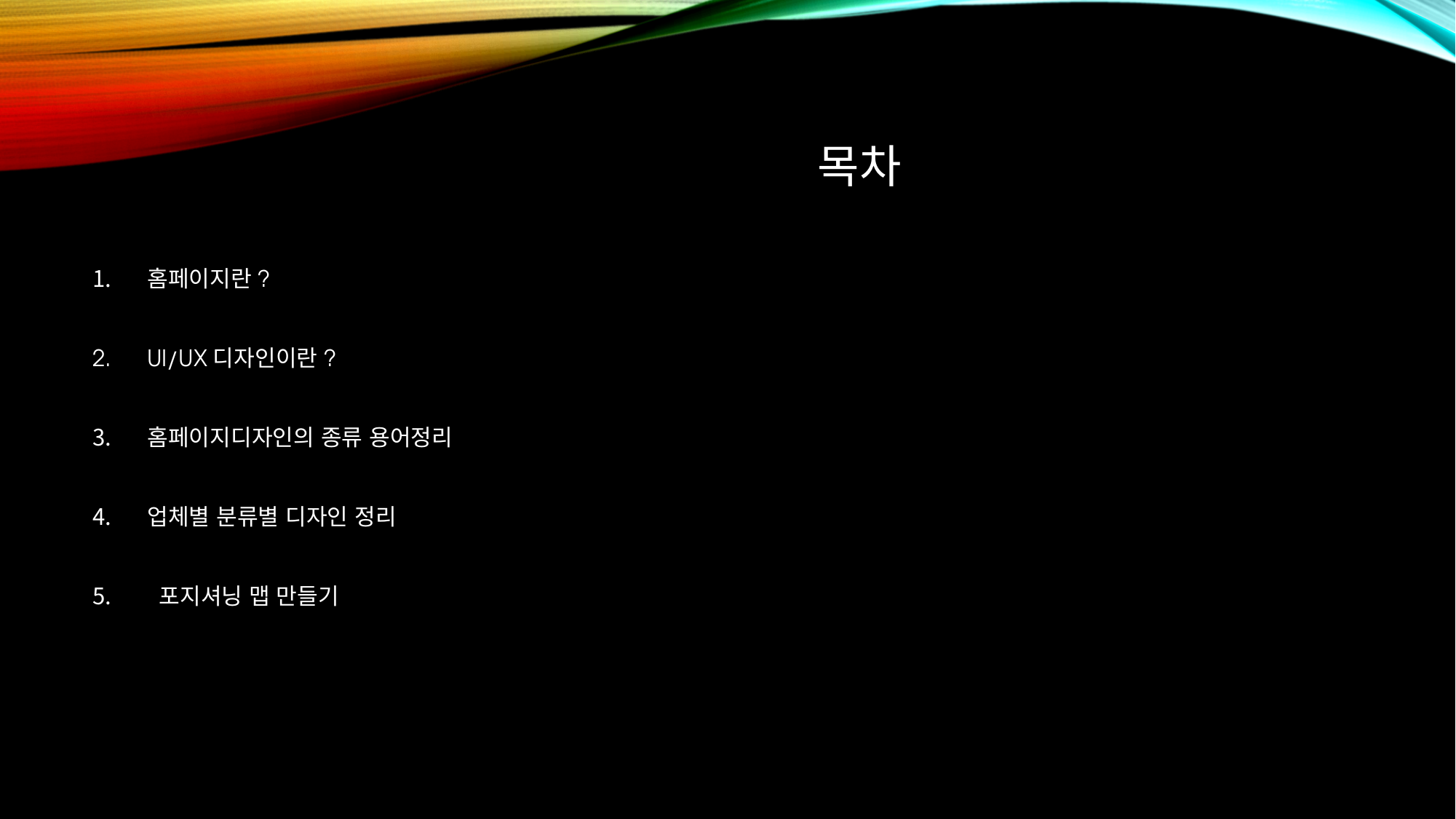

# 목차
홈페이지란?

UI/UX디자인이란?

홈페이지디자인의 종류 용어정리

업체별 분류별 디자인 정리

 포지셔닝 맵 만들기